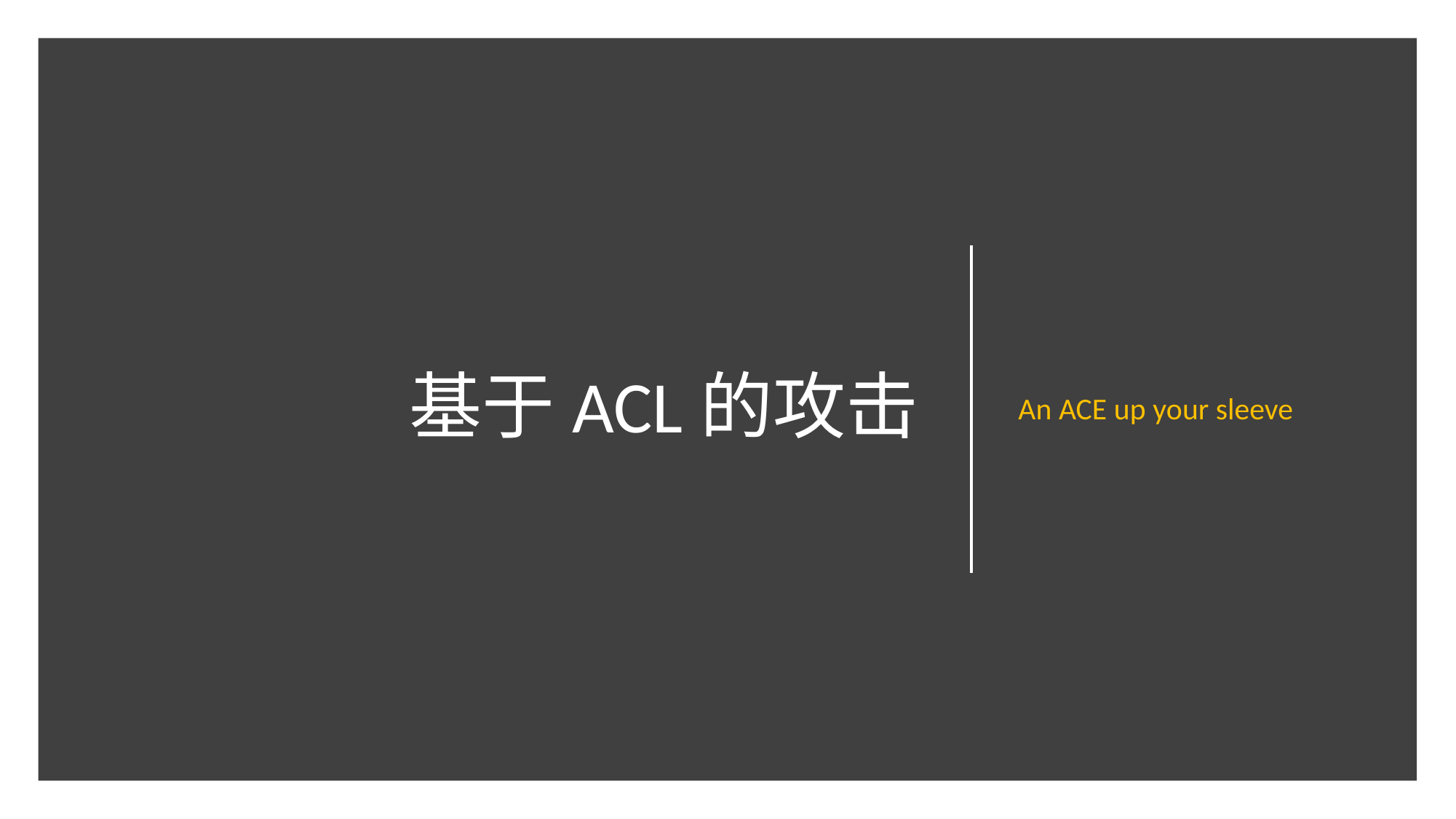

An ACE up your sleeve
# 基于ACL的攻击